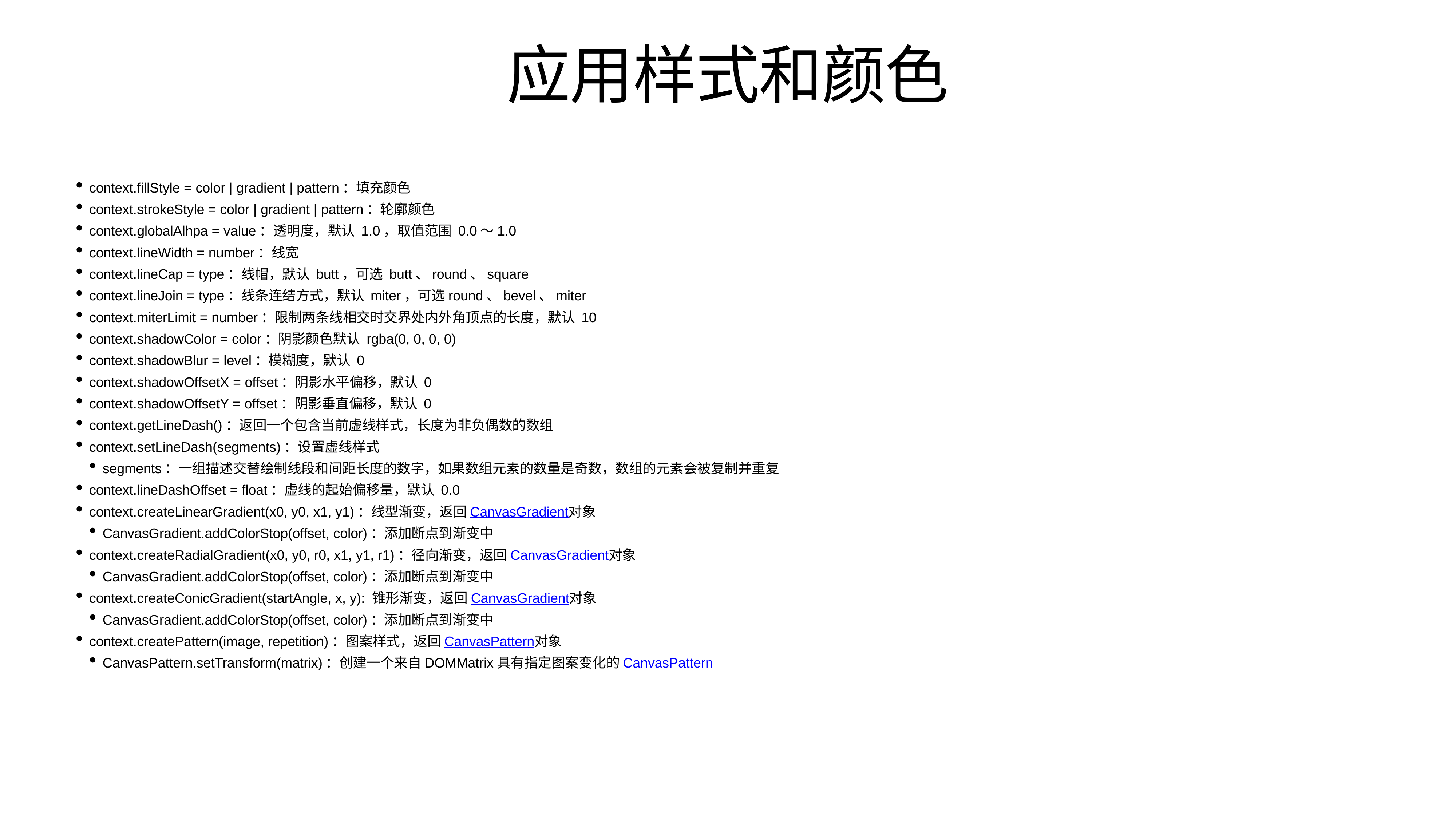

# 应用样式和颜色
context.fillStyle = color | gradient | pattern：填充颜色
context.strokeStyle = color | gradient | pattern：轮廓颜色
context.globalAlhpa = value：透明度，默认 1.0，取值范围 0.0～1.0
context.lineWidth = number：线宽
context.lineCap = type：线帽，默认 butt，可选 butt、round、square
context.lineJoin = type：线条连结方式，默认 miter，可选round、bevel、miter
context.miterLimit = number：限制两条线相交时交界处内外角顶点的长度，默认 10
context.shadowColor = color：阴影颜色默认 rgba(0, 0, 0, 0)
context.shadowBlur = level：模糊度，默认 0
context.shadowOffsetX = offset：阴影水平偏移，默认 0
context.shadowOffsetY = offset：阴影垂直偏移，默认 0
context.getLineDash()：返回一个包含当前虚线样式，长度为非负偶数的数组
context.setLineDash(segments)：设置虚线样式
segments：一组描述交替绘制线段和间距长度的数字，如果数组元素的数量是奇数，数组的元素会被复制并重复
context.lineDashOffset = float：虚线的起始偏移量，默认 0.0
context.createLinearGradient(x0, y0, x1, y1)：线型渐变，返回CanvasGradient对象
CanvasGradient.addColorStop(offset, color)：添加断点到渐变中
context.createRadialGradient(x0, y0, r0, x1, y1, r1)：径向渐变，返回CanvasGradient对象
CanvasGradient.addColorStop(offset, color)：添加断点到渐变中
context.createConicGradient(startAngle, x, y): 锥形渐变，返回CanvasGradient对象
CanvasGradient.addColorStop(offset, color)：添加断点到渐变中
context.createPattern(image, repetition)：图案样式，返回CanvasPattern对象
CanvasPattern.setTransform(matrix)：创建一个来自DOMMatrix具有指定图案变化的CanvasPattern
4